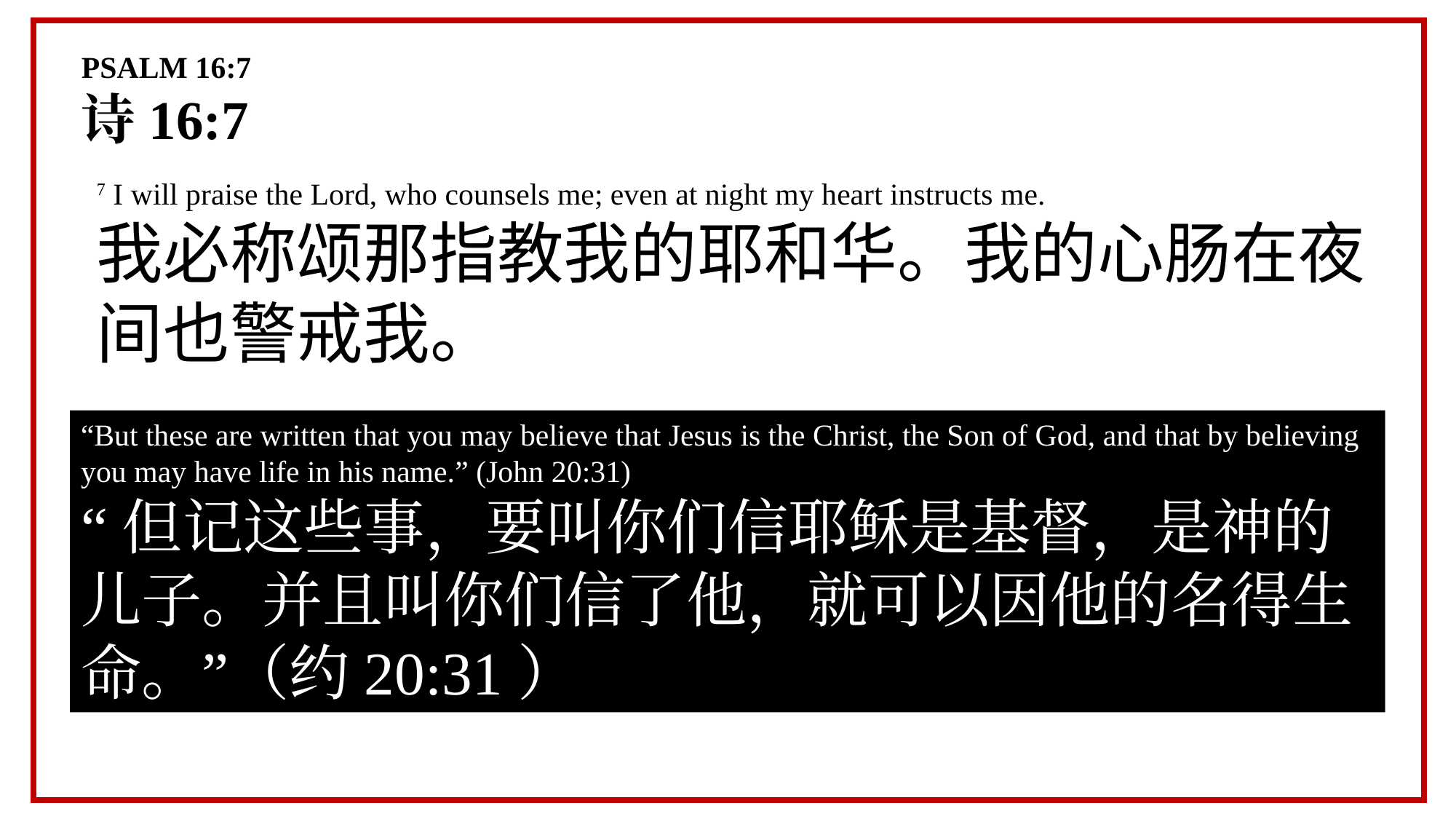

PSALM 16:7
诗16:7
7 I will praise the Lord, who counsels me; even at night my heart instructs me.
我必称颂那指教我的耶和华。我的心肠在夜间也警戒我。
“But these are written that you may believe that Jesus is the Christ, the Son of God, and that by believing you may have life in his name.” (John 20:31)
“但记这些事，要叫你们信耶稣是基督，是神的儿子。并且叫你们信了他，就可以因他的名得生命。”（约20:31）